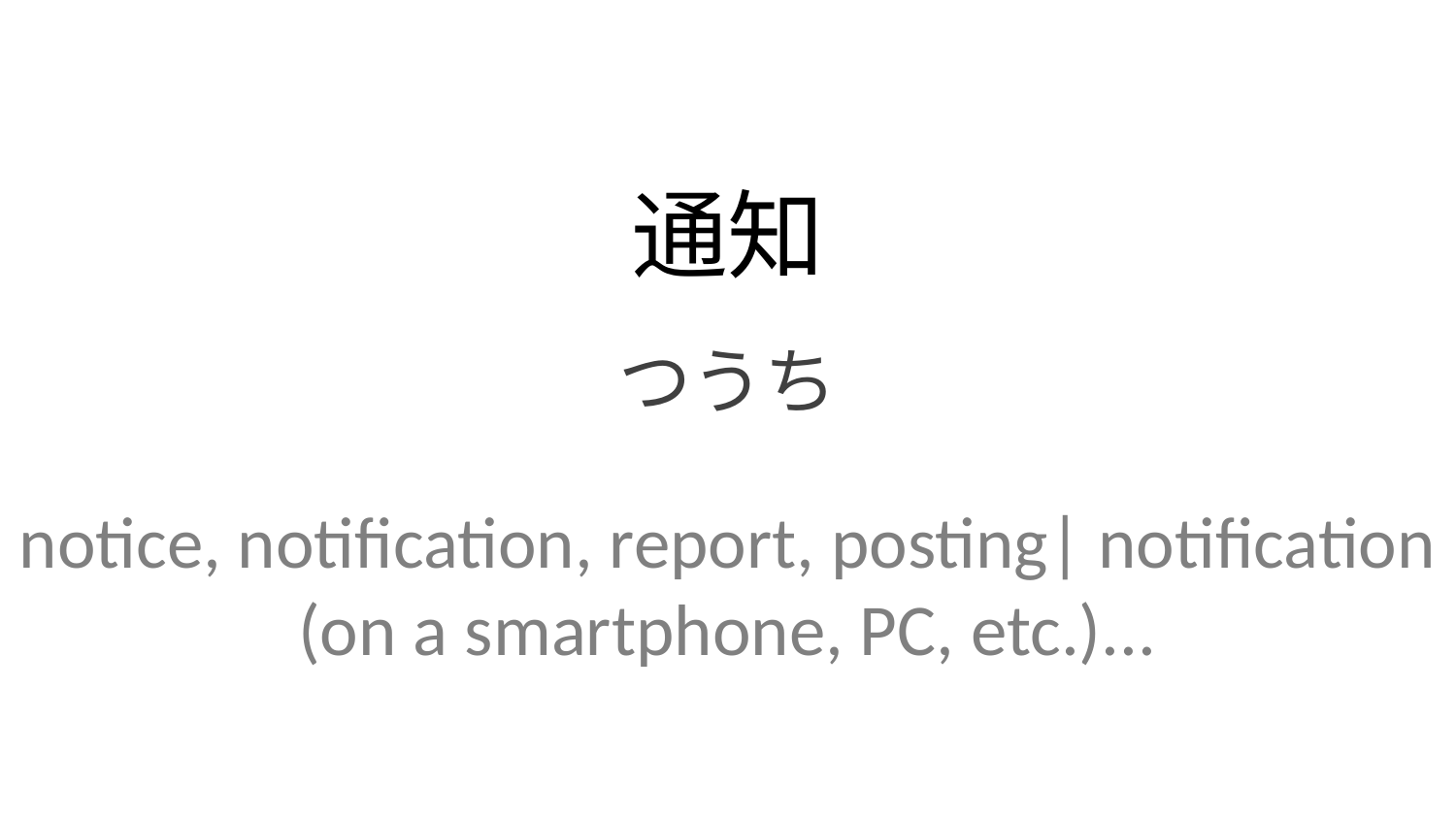

通知

つうち
notice, notification, report, posting| notification (on a smartphone, PC, etc.)...